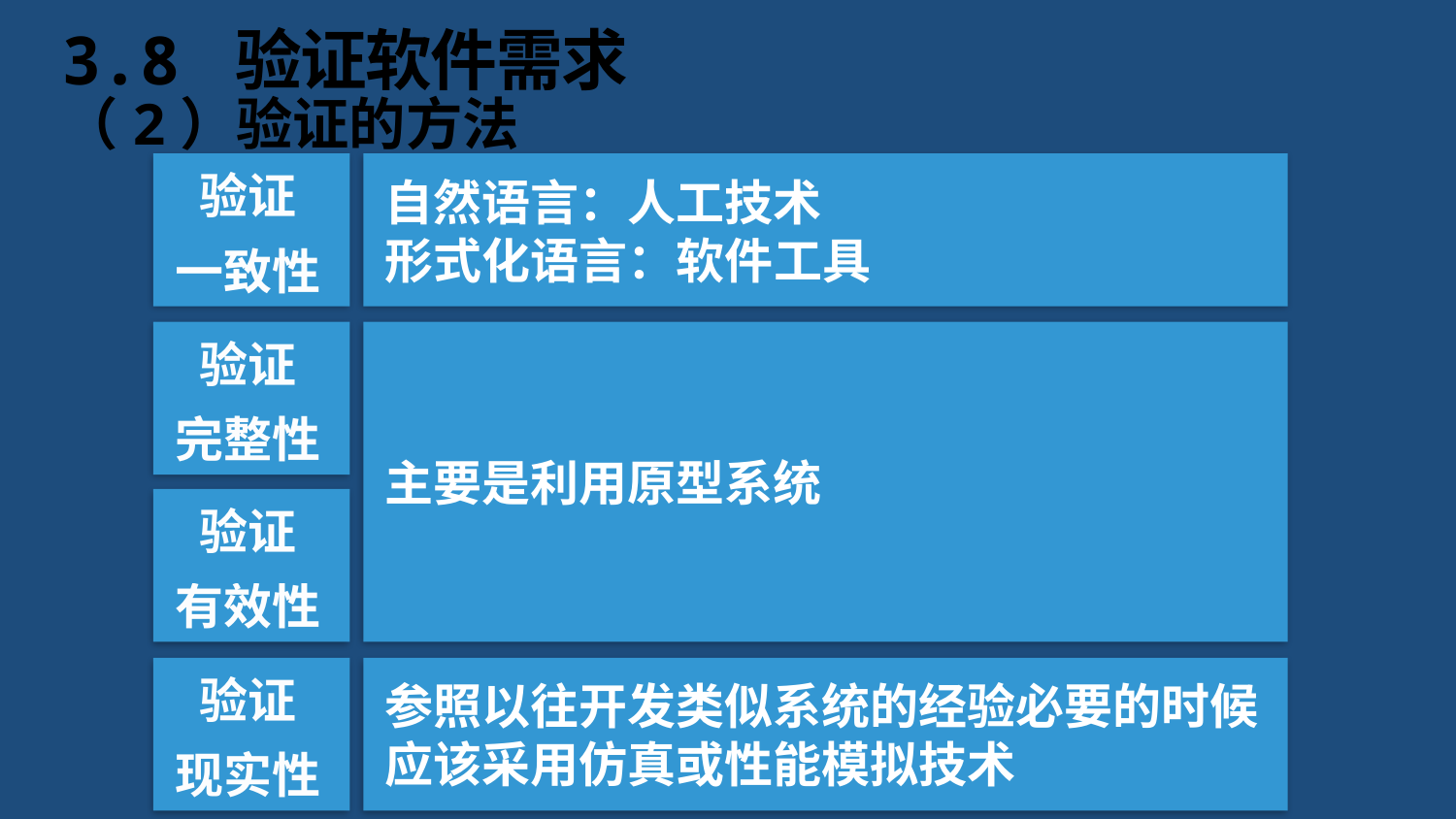

# 3.8 验证软件需求
（2）验证的方法
自然语言：人工技术
形式化语言：软件工具
验证
一致性
验证
完整性
主要是利用原型系统
验证
有效性
验证
现实性
参照以往开发类似系统的经验必要的时候应该采用仿真或性能模拟技术